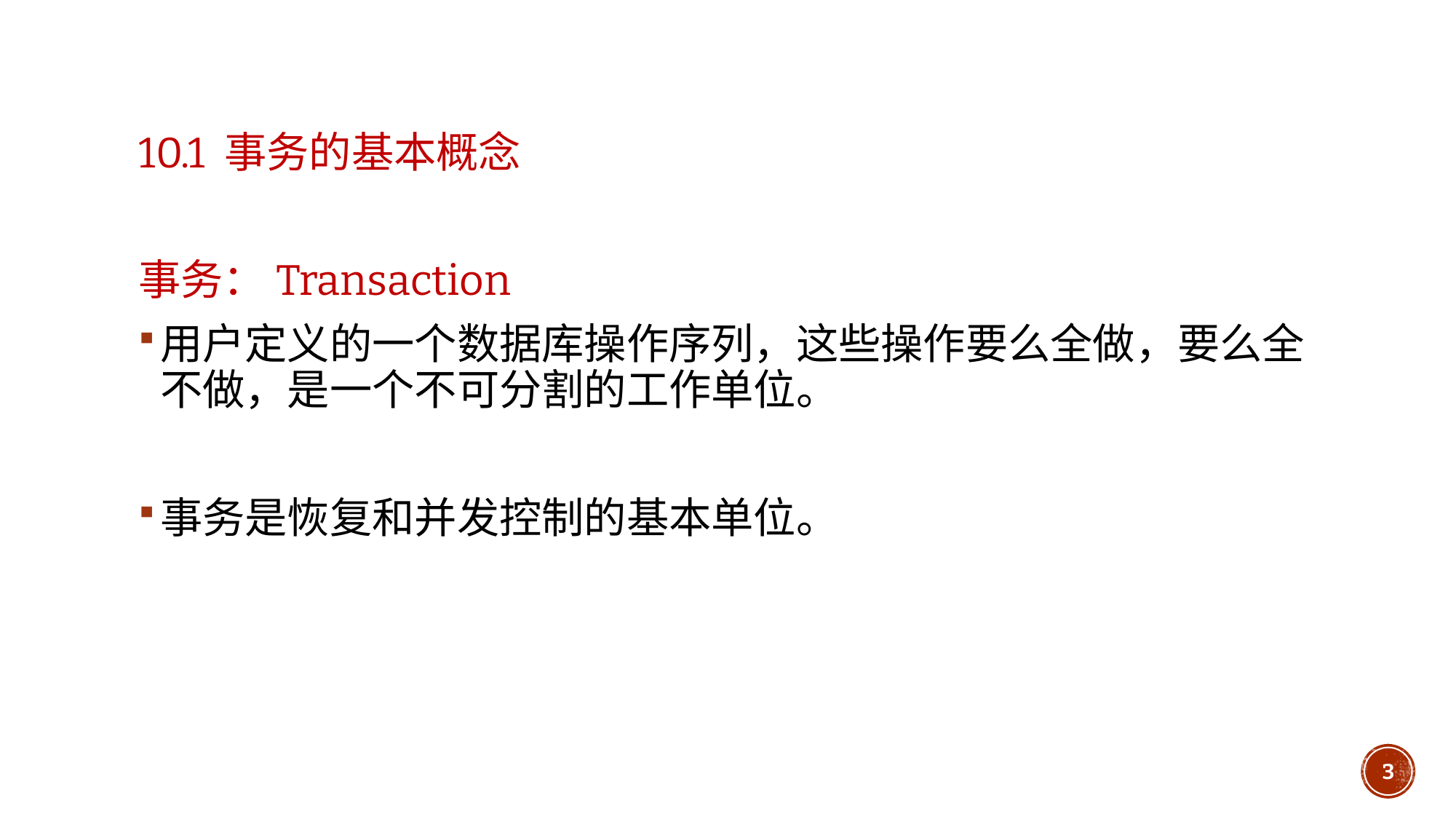

# 10.1 事务的基本概念
事务：Transaction
用户定义的一个数据库操作序列，这些操作要么全做，要么全不做，是一个不可分割的工作单位。

事务是恢复和并发控制的基本单位。
3